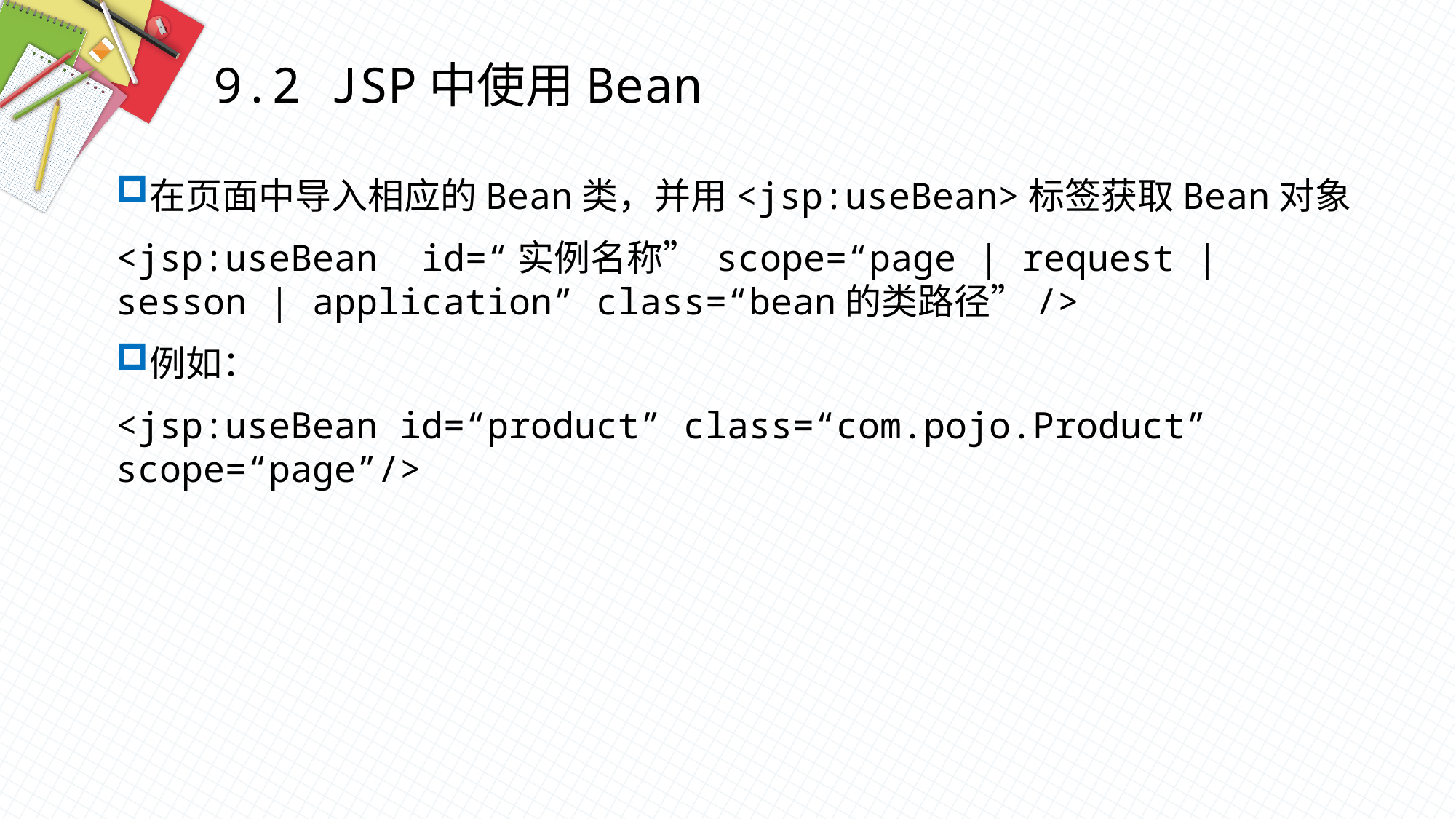

9.2 JSP中使用Bean
在页面中导入相应的Bean类，并用<jsp:useBean>标签获取Bean对象
<jsp:useBean  id=“实例名称” scope=“page | request | sesson | application” class=“bean的类路径”/>
例如：
<jsp:useBean id=“product” class=“com.pojo.Product” scope=“page”/>